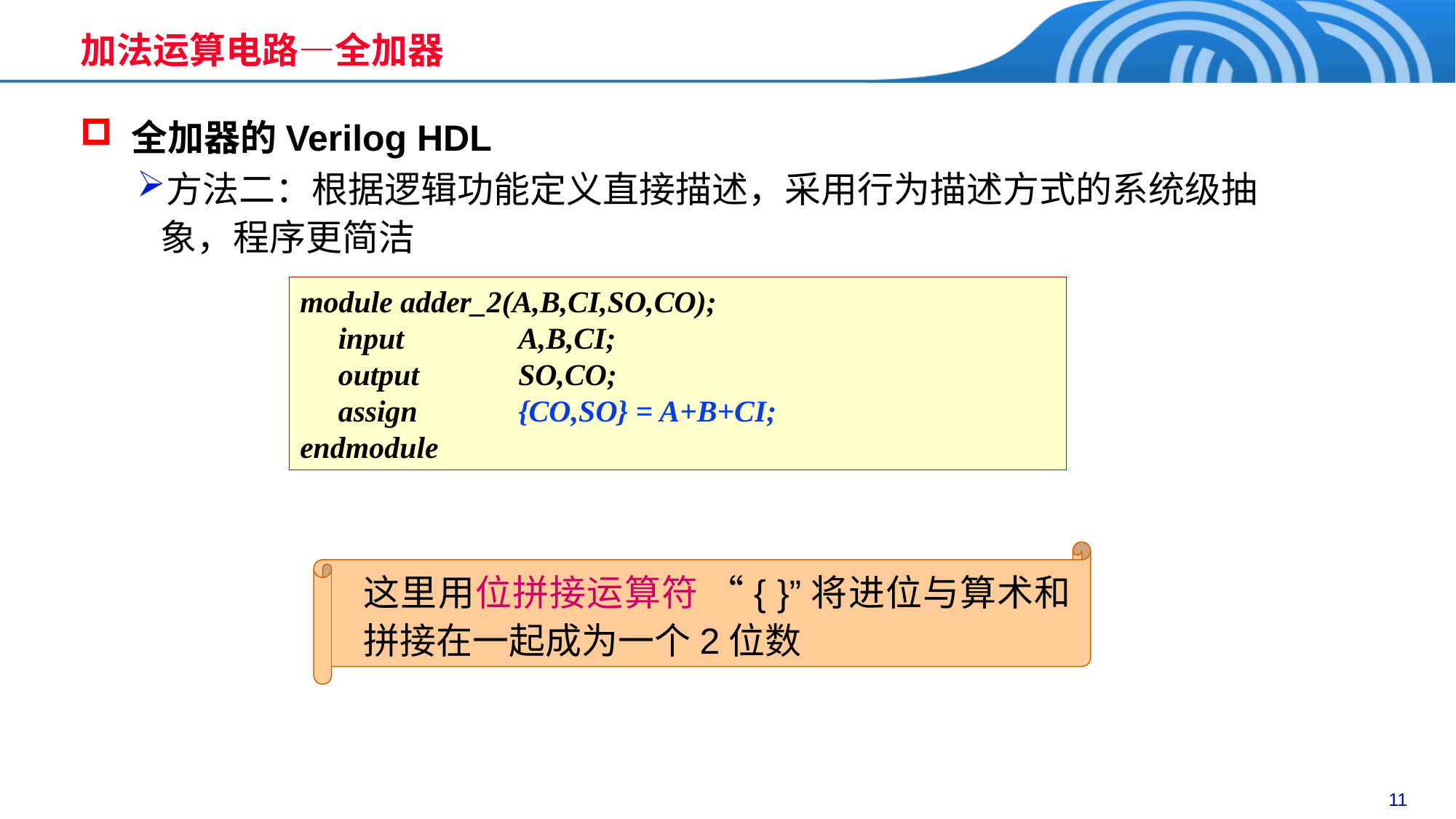

# 加法运算电路—全加器
 全加器的Verilog HDL
方法二：根据逻辑功能定义直接描述，采用行为描述方式的系统级抽象，程序更简洁
module adder_2(A,B,CI,SO,CO);
     input 	A,B,CI;
     output 	SO,CO;
     assign 	{CO,SO} = A+B+CI;
endmodule
这里用位拼接运算符 “{ }”将进位与算术和拼接在一起成为一个2位数